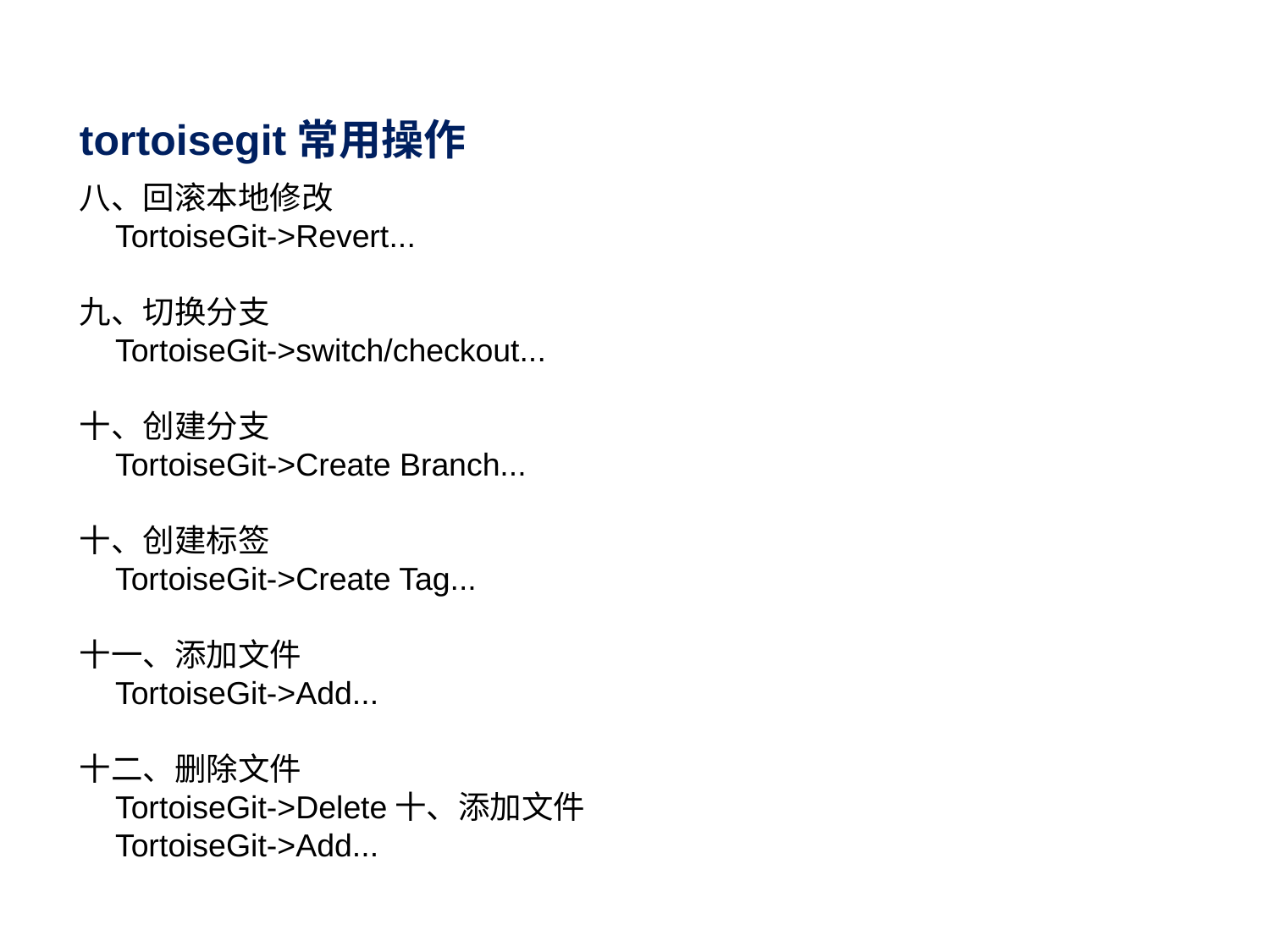

tortoisegit常用操作
八、回滚本地修改
    TortoiseGit->Revert...

九、切换分支
    TortoiseGit->switch/checkout...

十、创建分支
    TortoiseGit->Create Branch...

十、创建标签
    TortoiseGit->Create Tag...

十一、添加文件
    TortoiseGit->Add...

十二、删除文件
    TortoiseGit->Delete十、添加文件
    TortoiseGit->Add...